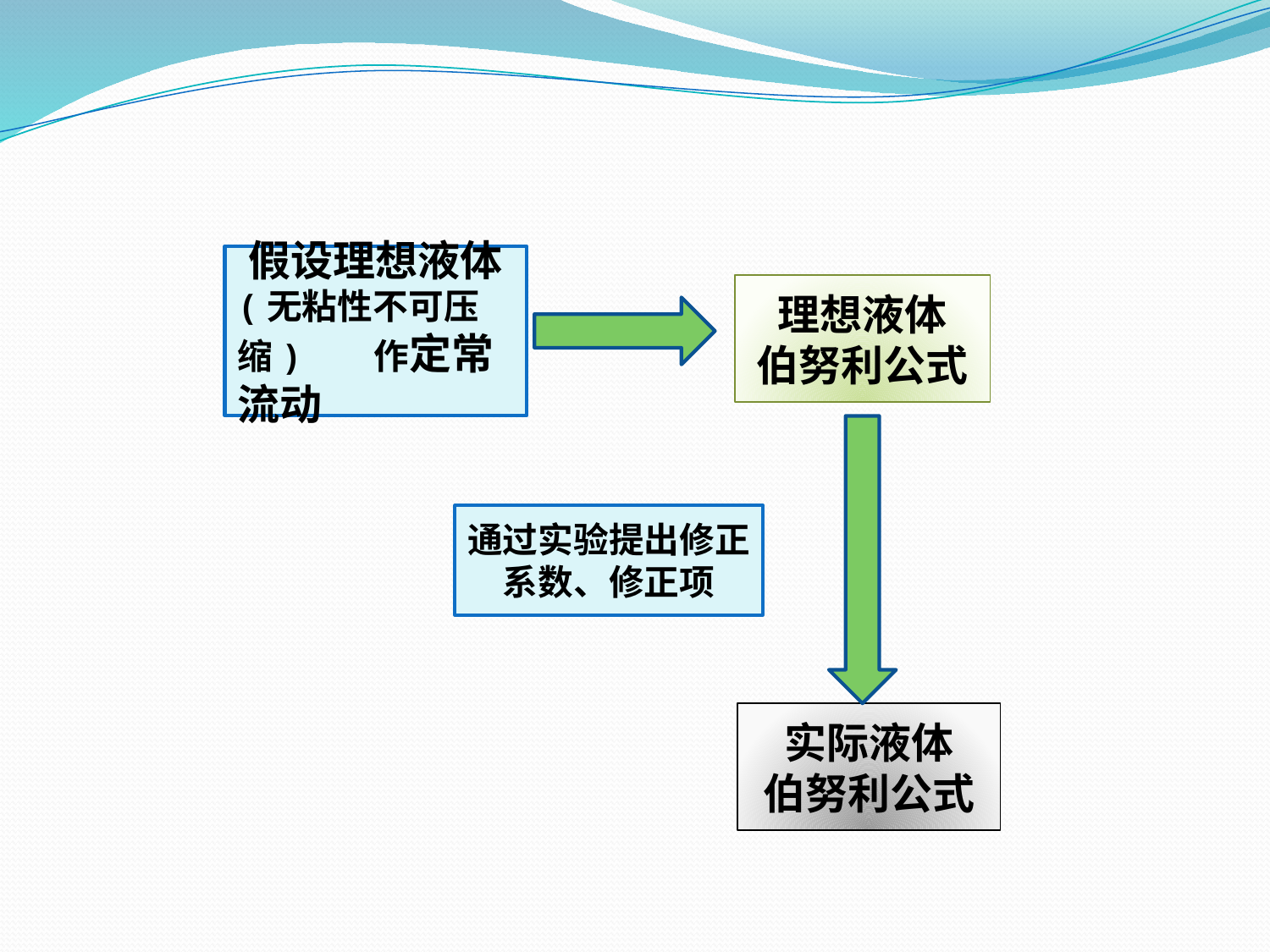

假设理想液体
(无粘性不可压缩)   作定常流动
理想液体
伯努利公式

通过实验提出修正系数、修正项
实际液体
伯努利公式